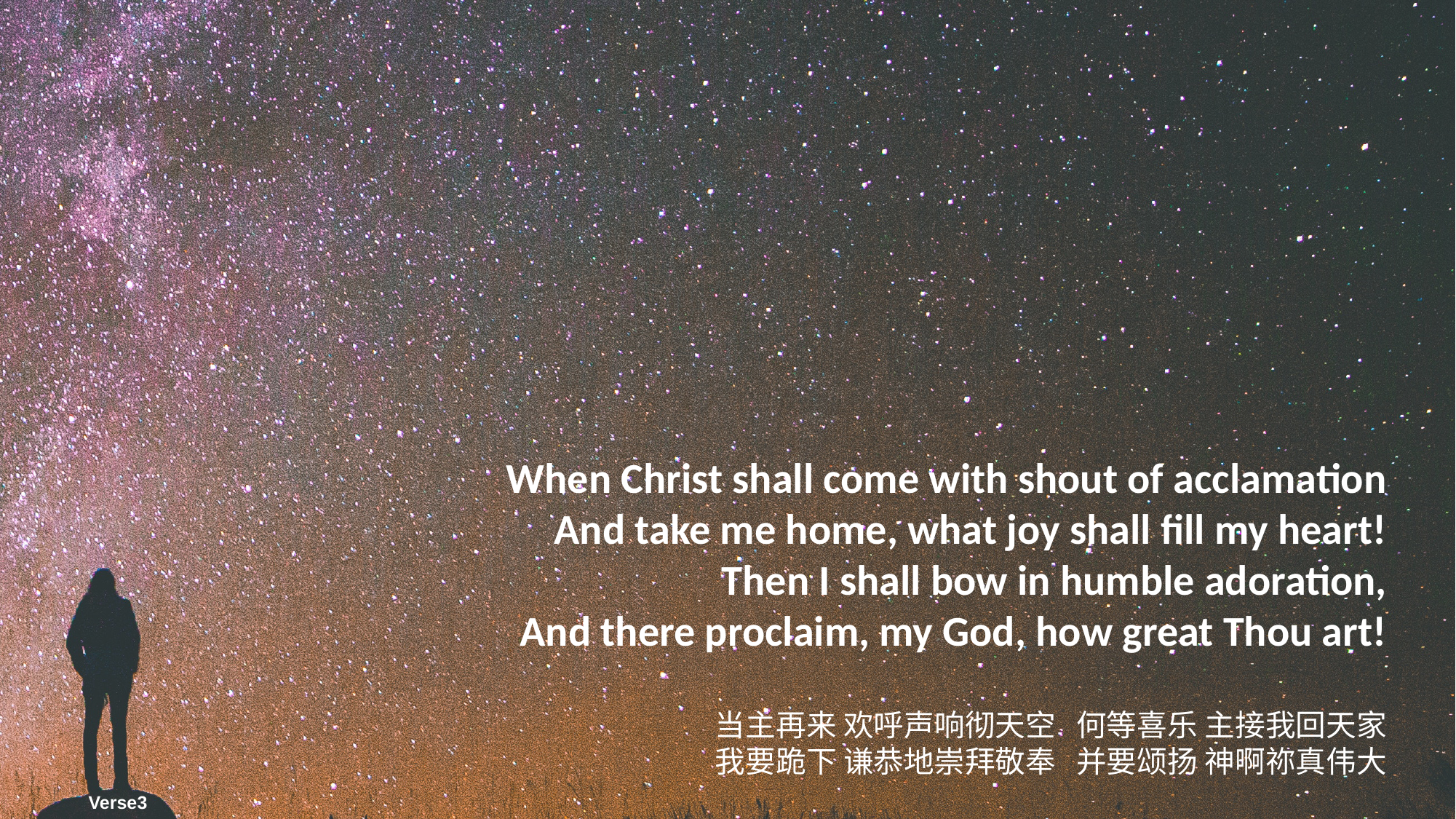

When Christ shall come with shout of acclamation
And take me home, what joy shall fill my heart!
Then I shall bow in humble adoration,
And there proclaim, my God, how great Thou art!

当主再来 欢呼声响彻天空   何等喜乐 主接我回天家
 我要跪下 谦恭地崇拜敬奉   并要颂扬 神啊祢真伟大

Verse3